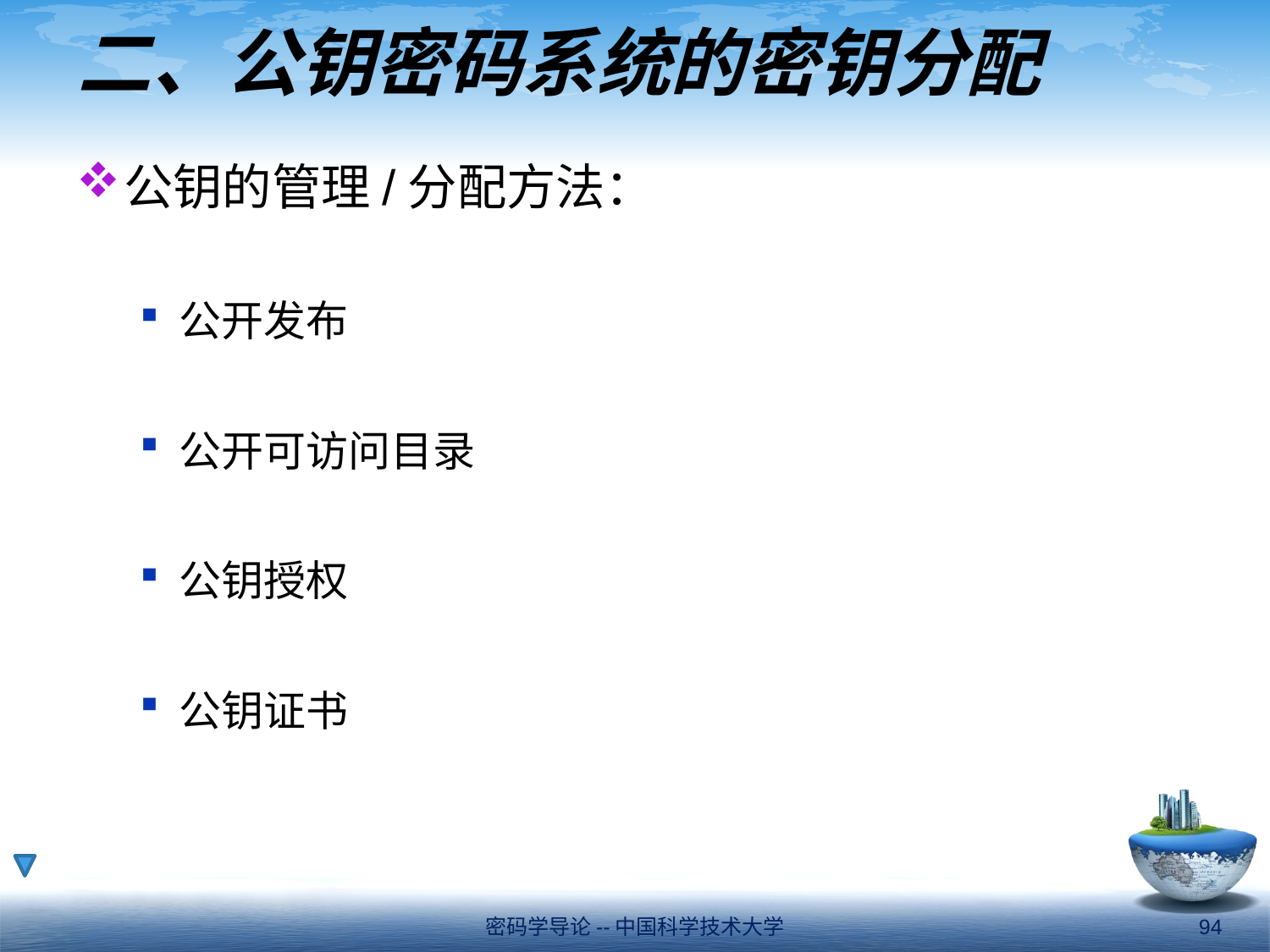

# 二、公钥密码系统的密钥分配
公钥的管理/分配方法：

公开发布

公开可访问目录

公钥授权

公钥证书

密码学导论--中国科学技术大学
94